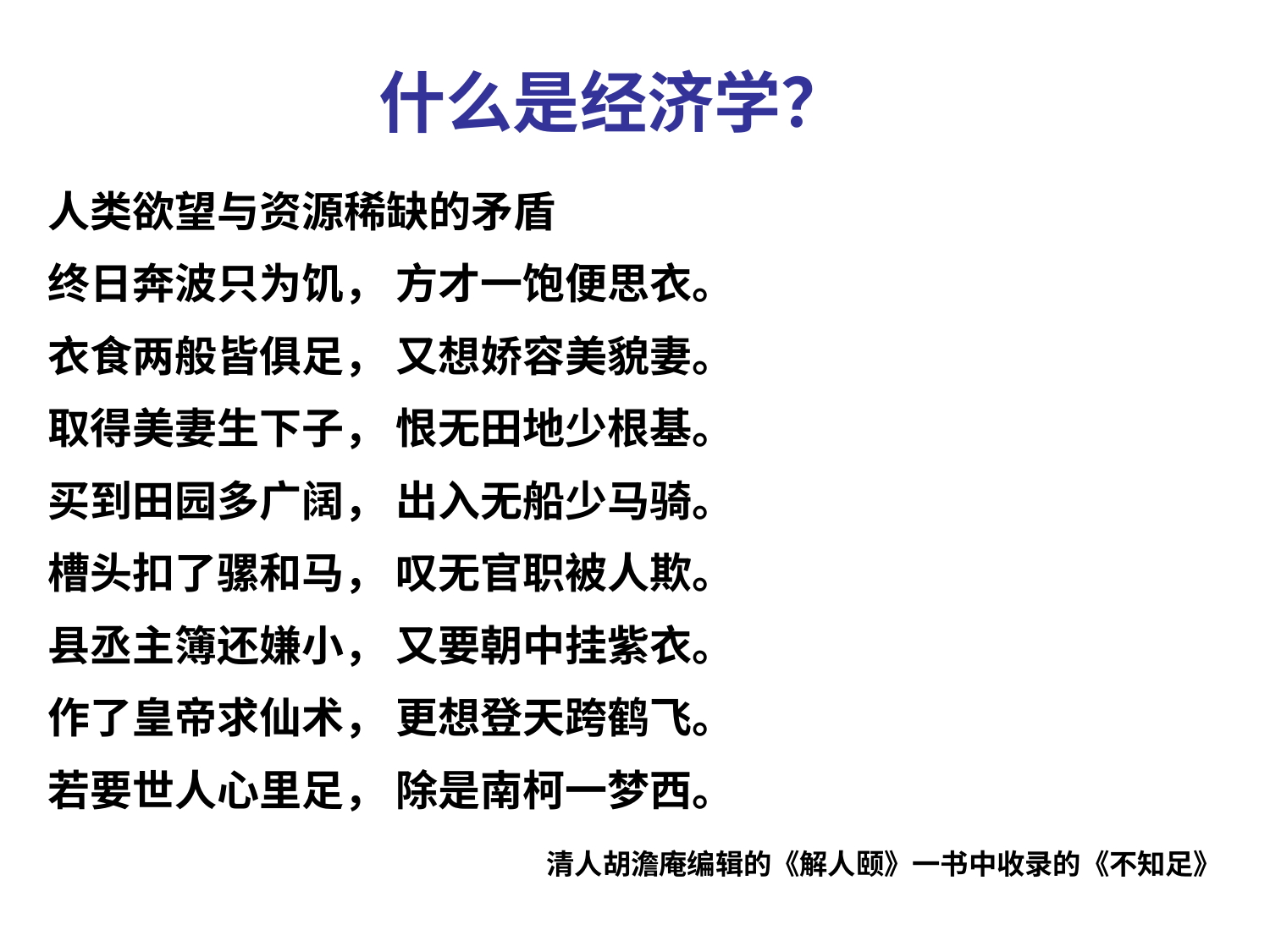

什么是经济学？
人类欲望与资源稀缺的矛盾
终日奔波只为饥， 方才一饱便思衣。
衣食两般皆俱足， 又想娇容美貌妻。
取得美妻生下子， 恨无田地少根基。
买到田园多广阔， 出入无船少马骑。
槽头扣了骡和马， 叹无官职被人欺。
县丞主簿还嫌小， 又要朝中挂紫衣。
作了皇帝求仙术， 更想登天跨鹤飞。
若要世人心里足， 除是南柯一梦西。
     清人胡澹庵编辑的《解人颐》一书中收录的《不知足》